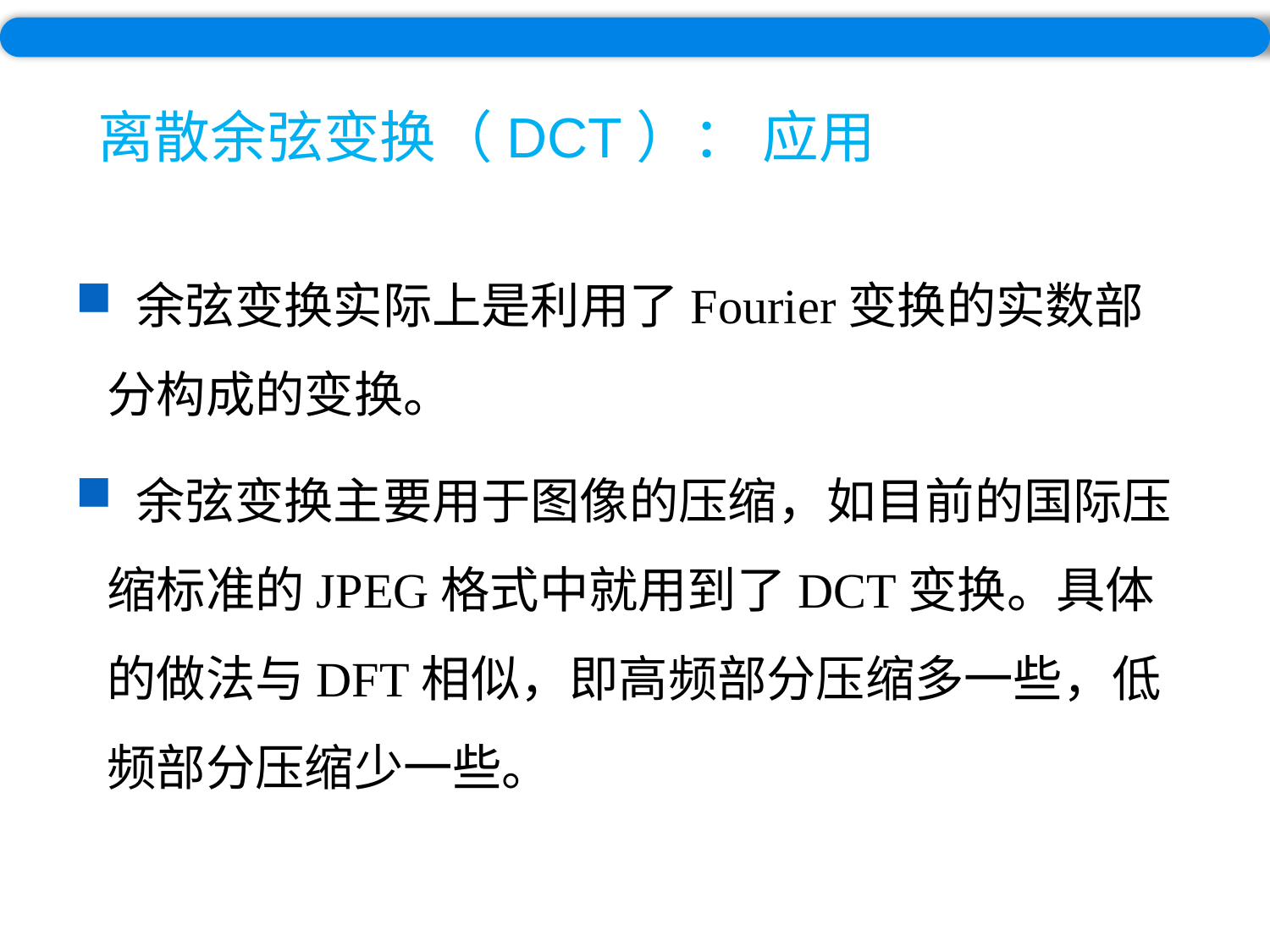

# 离散余弦变换（DCT）： 应用
 余弦变换实际上是利用了Fourier变换的实数部分构成的变换。
 余弦变换主要用于图像的压缩，如目前的国际压缩标准的JPEG格式中就用到了DCT变换。具体的做法与DFT相似，即高频部分压缩多一些，低频部分压缩少一些。